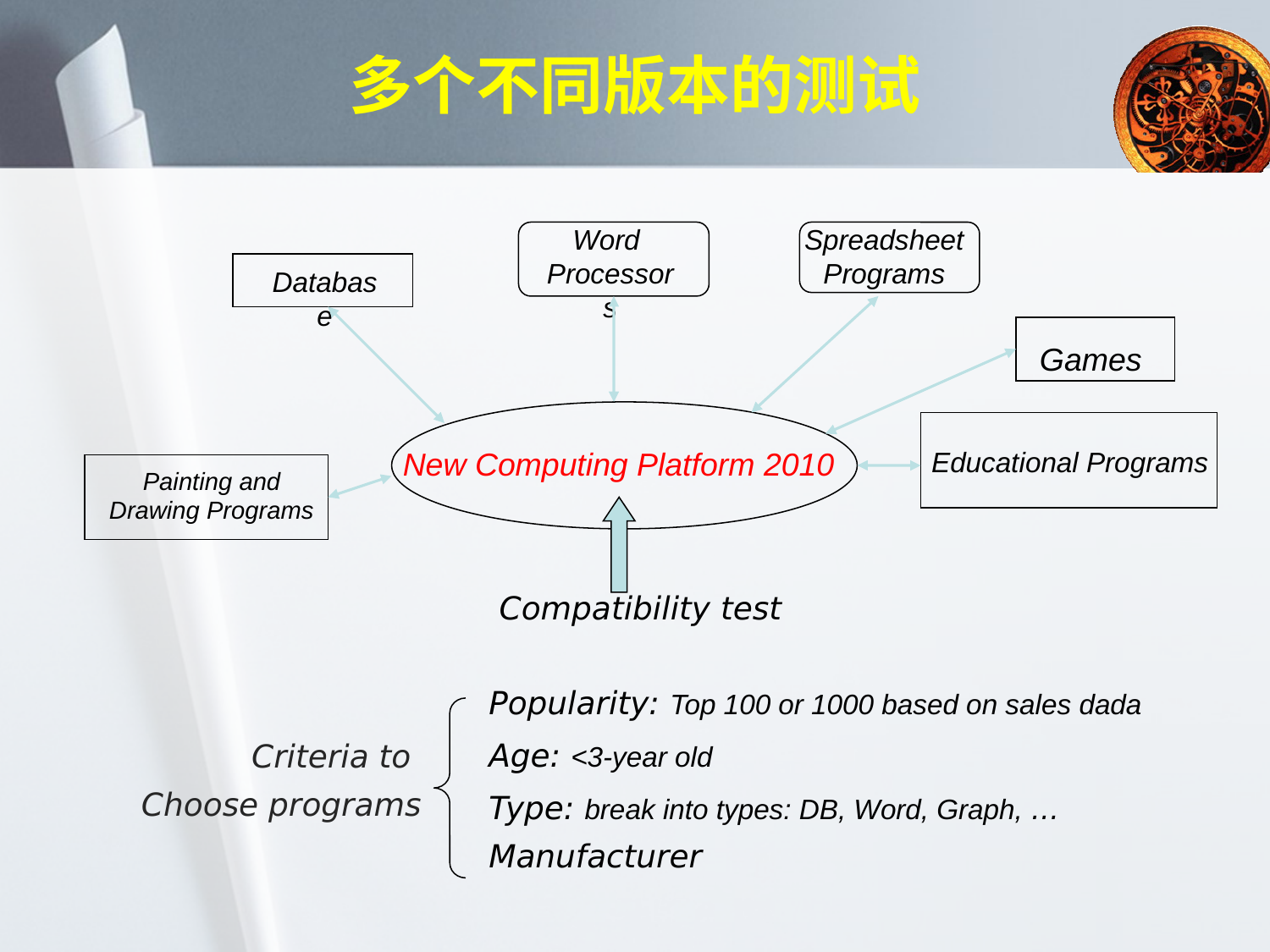

# 多个不同版本的测试

Word
Processors

Spreadsheet
Programs

Database

Games

Educational Programs
New Computing Platform 2010

Painting and Drawing Programs

Compatibility test
Popularity: Top 100 or 1000 based on sales dada
Age: <3-year old
Type: break into types: DB, Word, Graph, …
Manufacturer

Criteria to
Choose programs